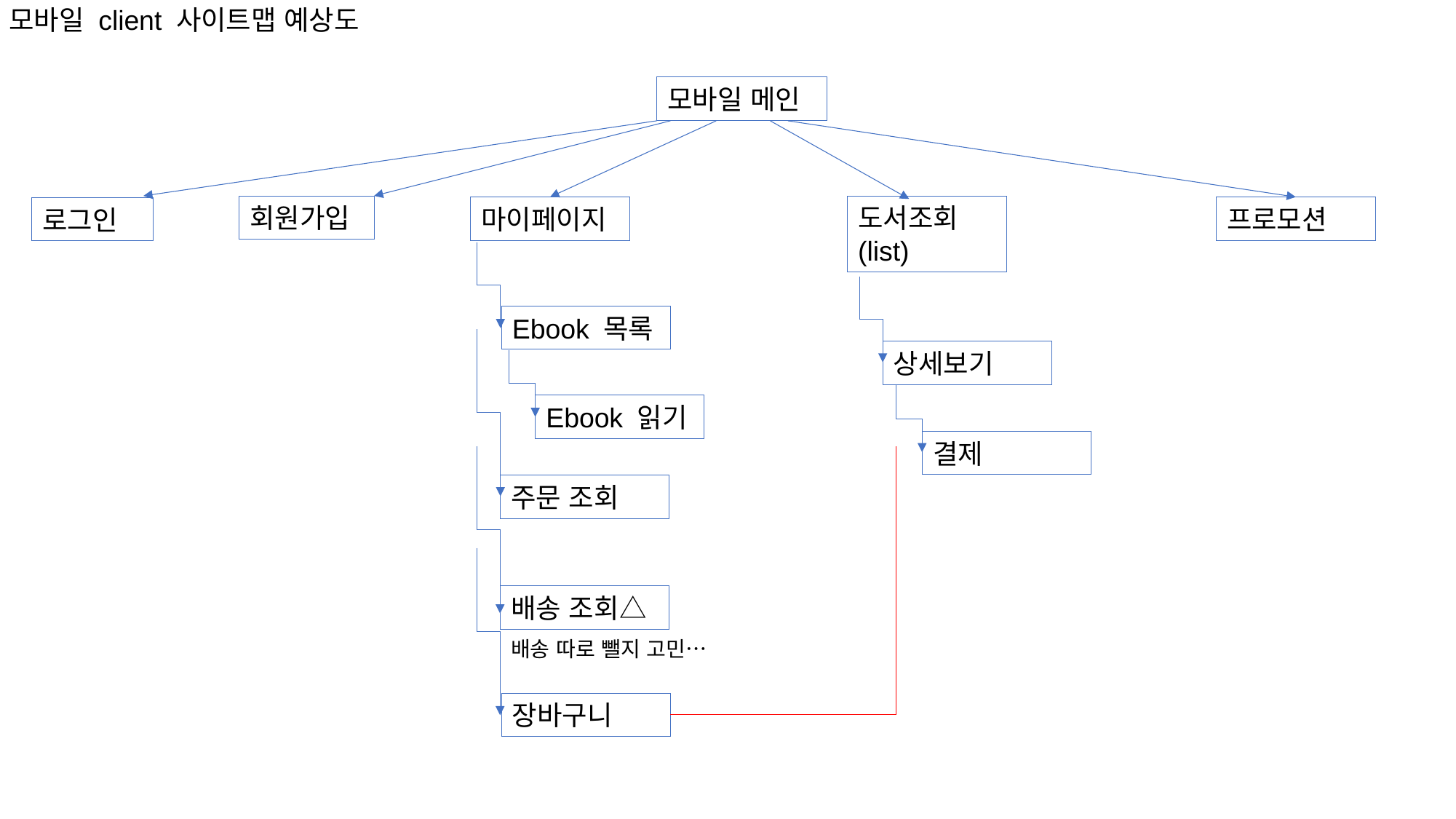

모바일 client 사이트맵 예상도
모바일 메인
회원가입
도서조회
(list)
마이페이지
프로모션
로그인
Ebook 목록
상세보기
Ebook 읽기
결제
주문 조회
배송 조회△
배송 따로 뺄지 고민…
장바구니